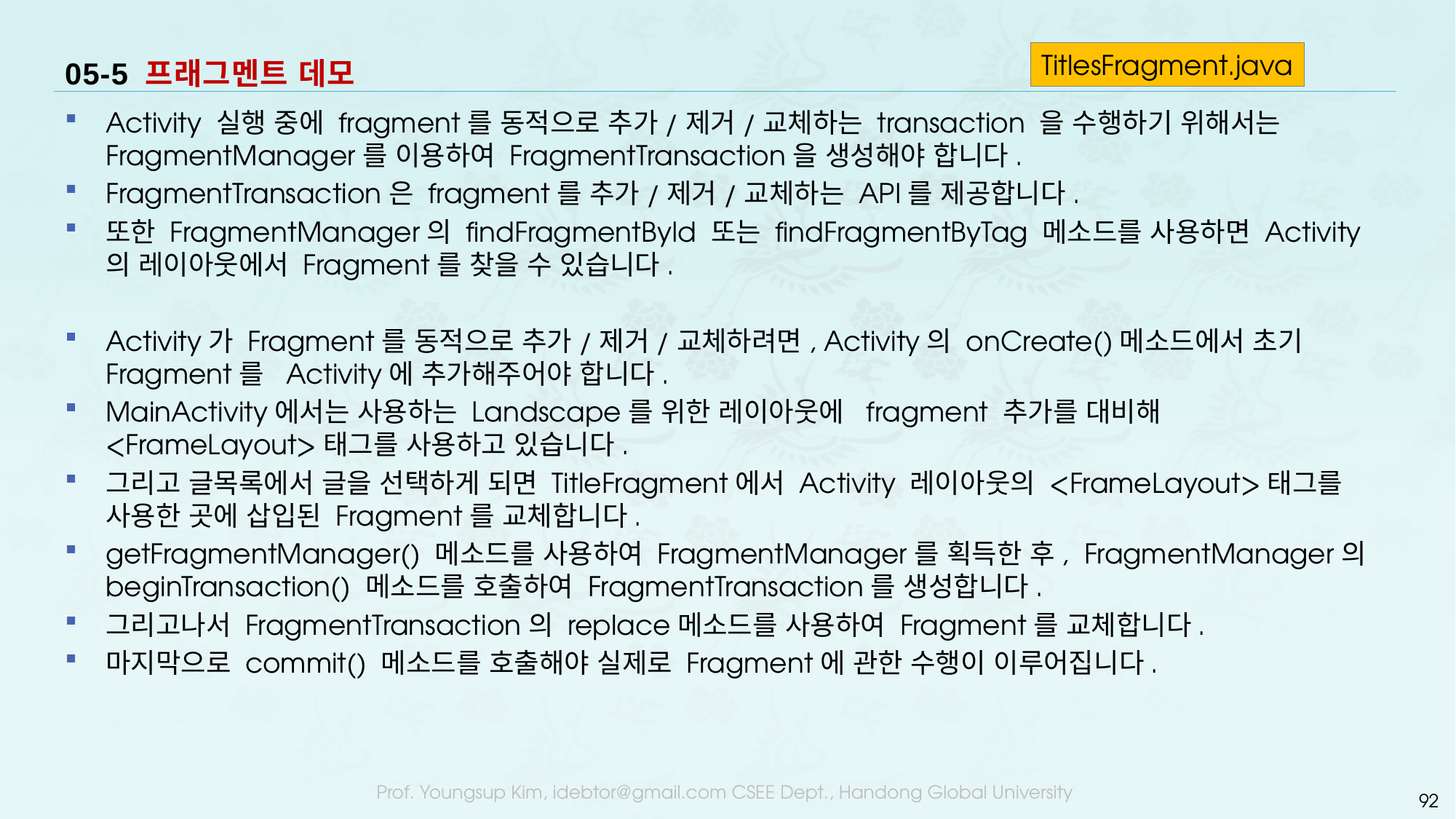

TitlesFragment.java
# 05-5 프래그멘트 데모
Activity 실행 중에 fragment를 동적으로 추가/제거/교체하는 transaction 을 수행하기 위해서는 FragmentManager를 이용하여 FragmentTransaction을 생성해야 합니다.
FragmentTransaction은 fragment를 추가/제거/교체하는 API를 제공합니다.
또한 FragmentManager의 findFragmentById 또는 findFragmentByTag 메소드를 사용하면 Activity의 레이아웃에서 Fragment를 찾을 수 있습니다.

Activity가 Fragment를 동적으로 추가/제거/교체하려면, Activity의 onCreate()메소드에서 초기 Fragment를  Activity에 추가해주어야 합니다.
MainActivity에서는 사용하는 Landscape를 위한 레이아웃에  fragment 추가를 대비해 <FrameLayout>태그를 사용하고 있습니다.
그리고 글목록에서 글을 선택하게 되면 TitleFragment에서 Activity 레이아웃의 <FrameLayout>태그를 사용한 곳에 삽입된 Fragment를 교체합니다.
getFragmentManager() 메소드를 사용하여 FragmentManager를 획득한 후,  FragmentManager의 beginTransaction() 메소드를 호출하여 FragmentTransaction를 생성합니다.
그리고나서 FragmentTransaction의 replace메소드를 사용하여 Fragment를 교체합니다.
마지막으로 commit() 메소드를 호출해야 실제로 Fragment에 관한 수행이 이루어집니다.

92